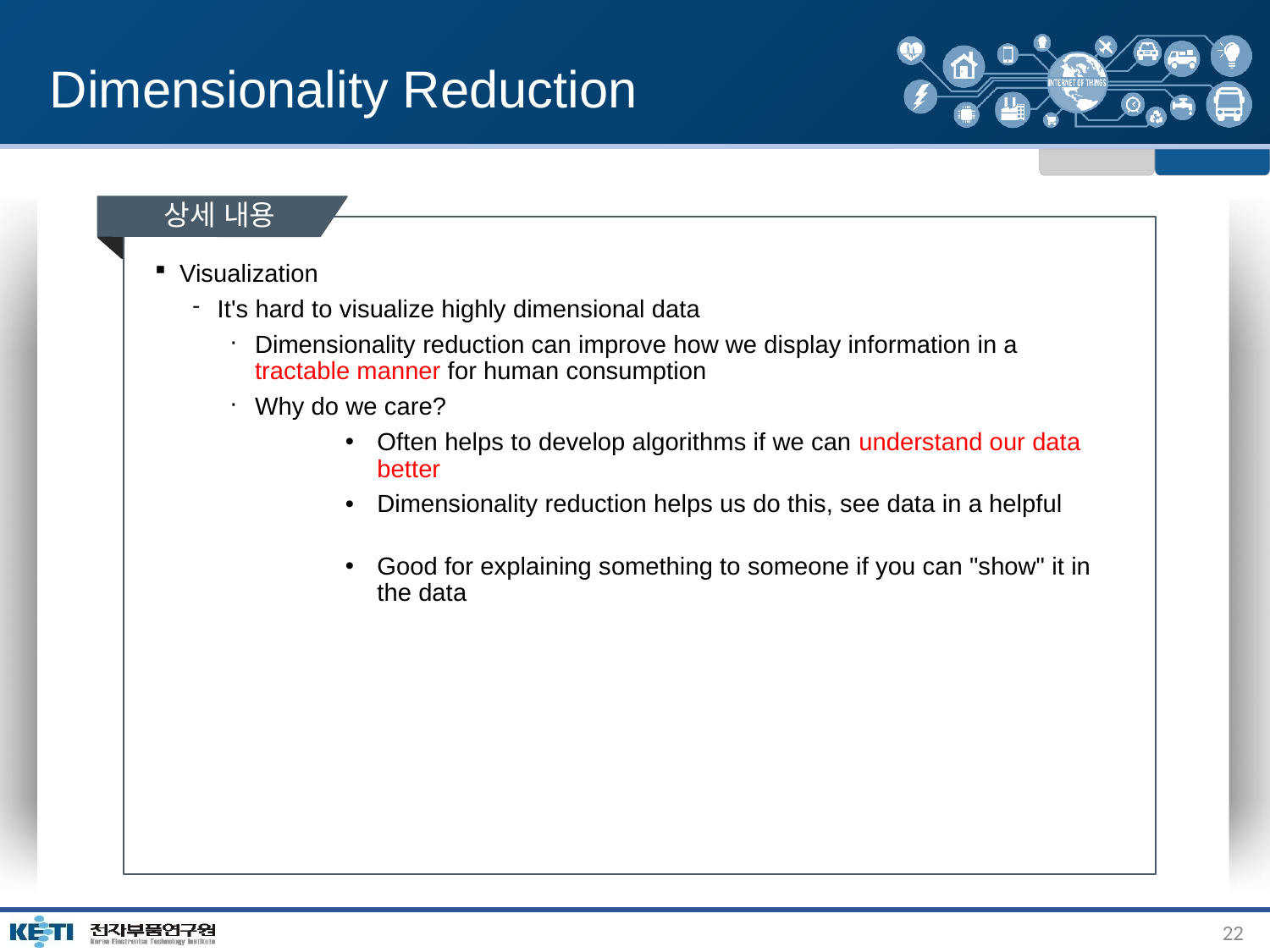

# Dimensionality Reduction
상세 내용

Visualization
It's hard to visualize highly dimensional data
Dimensionality reduction can improve how we display information in a tractable manner for human consumption
Why do we care?
Often helps to develop algorithms if we can understand our data better
Dimensionality reduction helps us do this, see data in a helpful
Good for explaining something to someone if you can "show" it in the data

22